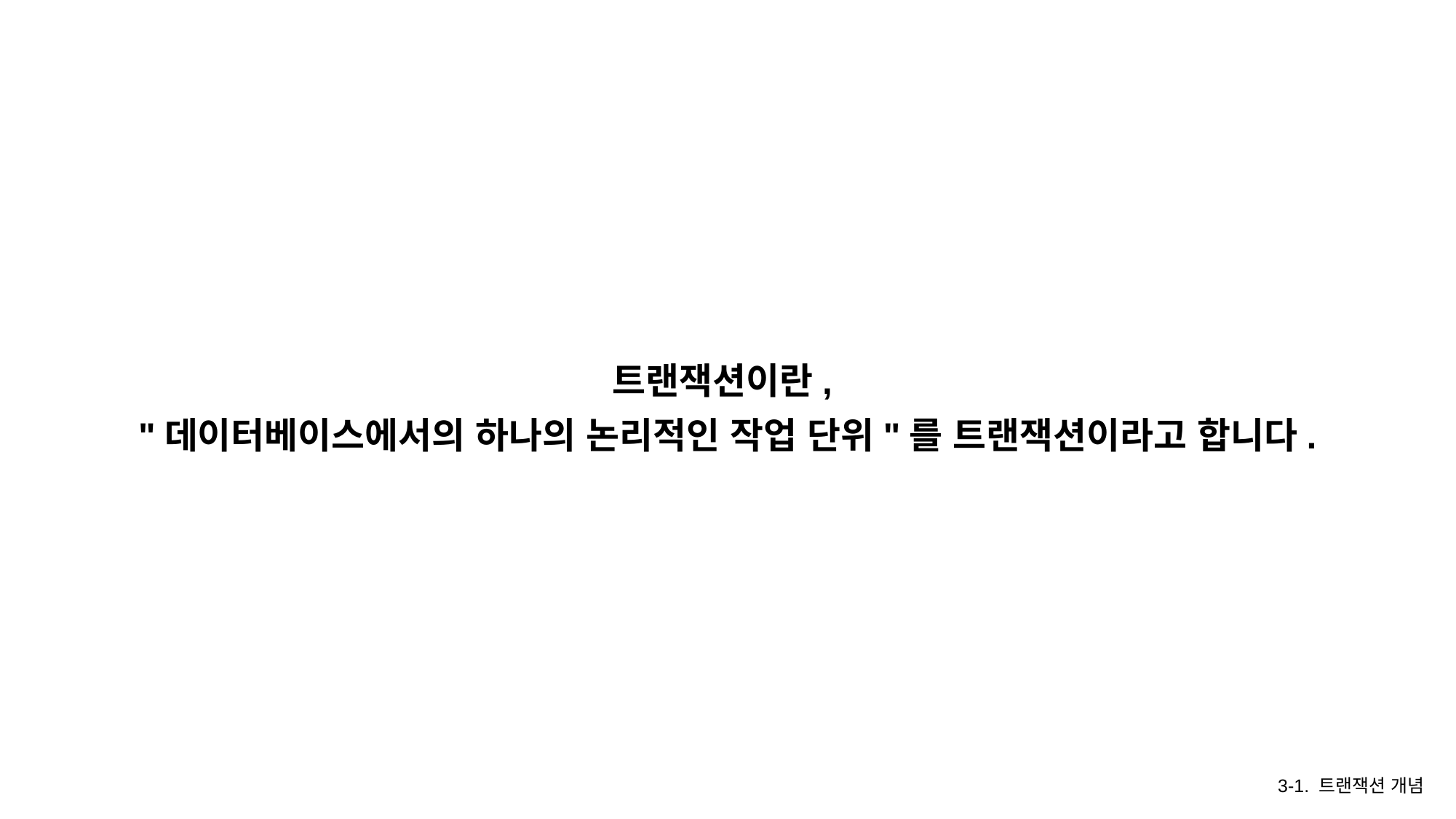

트랜잭션이란,
"데이터베이스에서의 하나의 논리적인 작업 단위"를 트랜잭션이라고 합니다.
3-1. 트랜잭션 개념